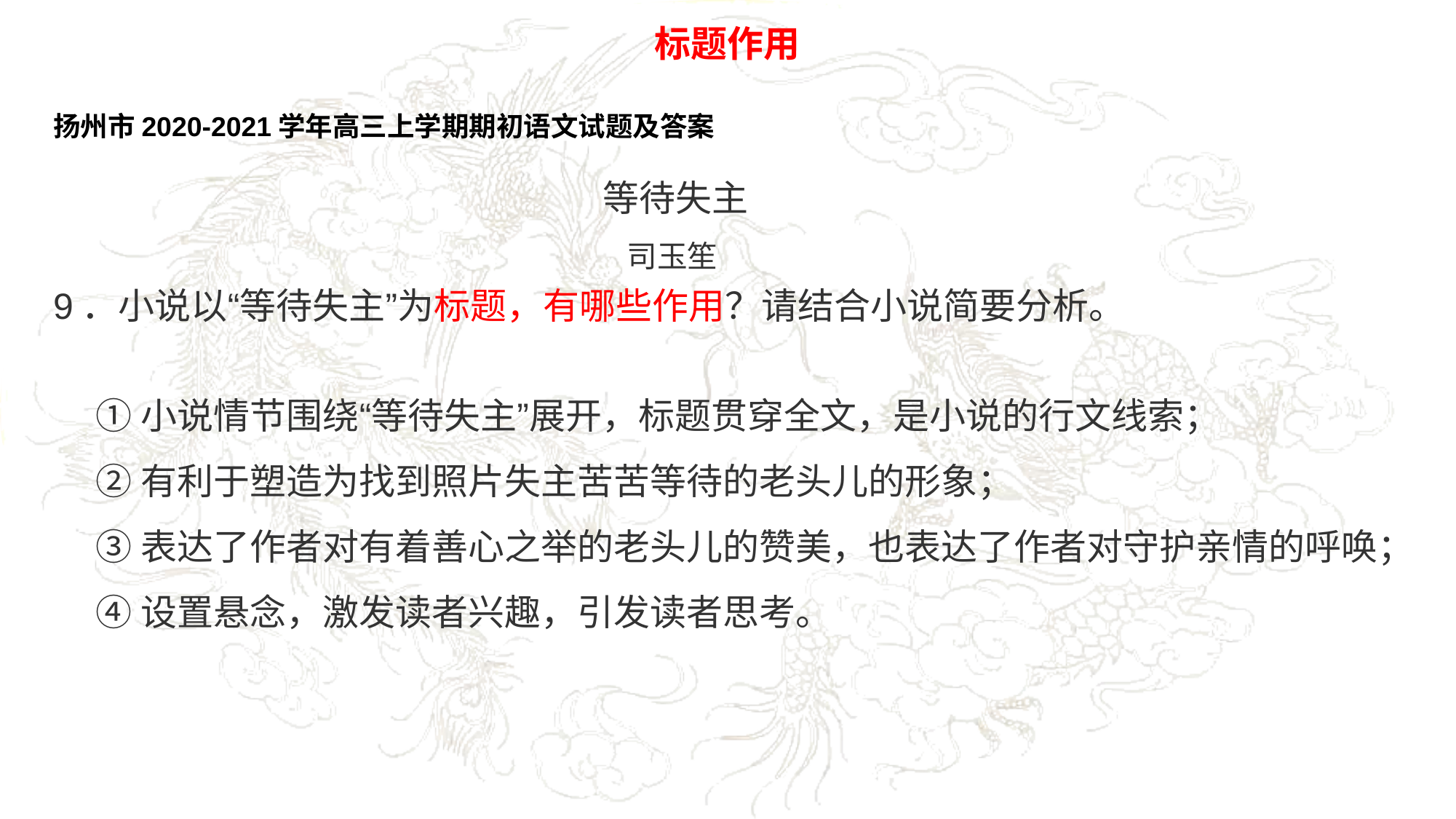

标题作用
扬州市2020-2021学年高三上学期期初语文试题及答案
等待失主
  司玉笙
9．小说以“等待失主”为标题，有哪些作用？请结合小说简要分析。
①小说情节围绕“等待失主”展开，标题贯穿全文，是小说的行文线索；
②有利于塑造为找到照片失主苦苦等待的老头儿的形象；
③表达了作者对有着善心之举的老头儿的赞美，也表达了作者对守护亲情的呼唤；
④设置悬念，激发读者兴趣，引发读者思考。